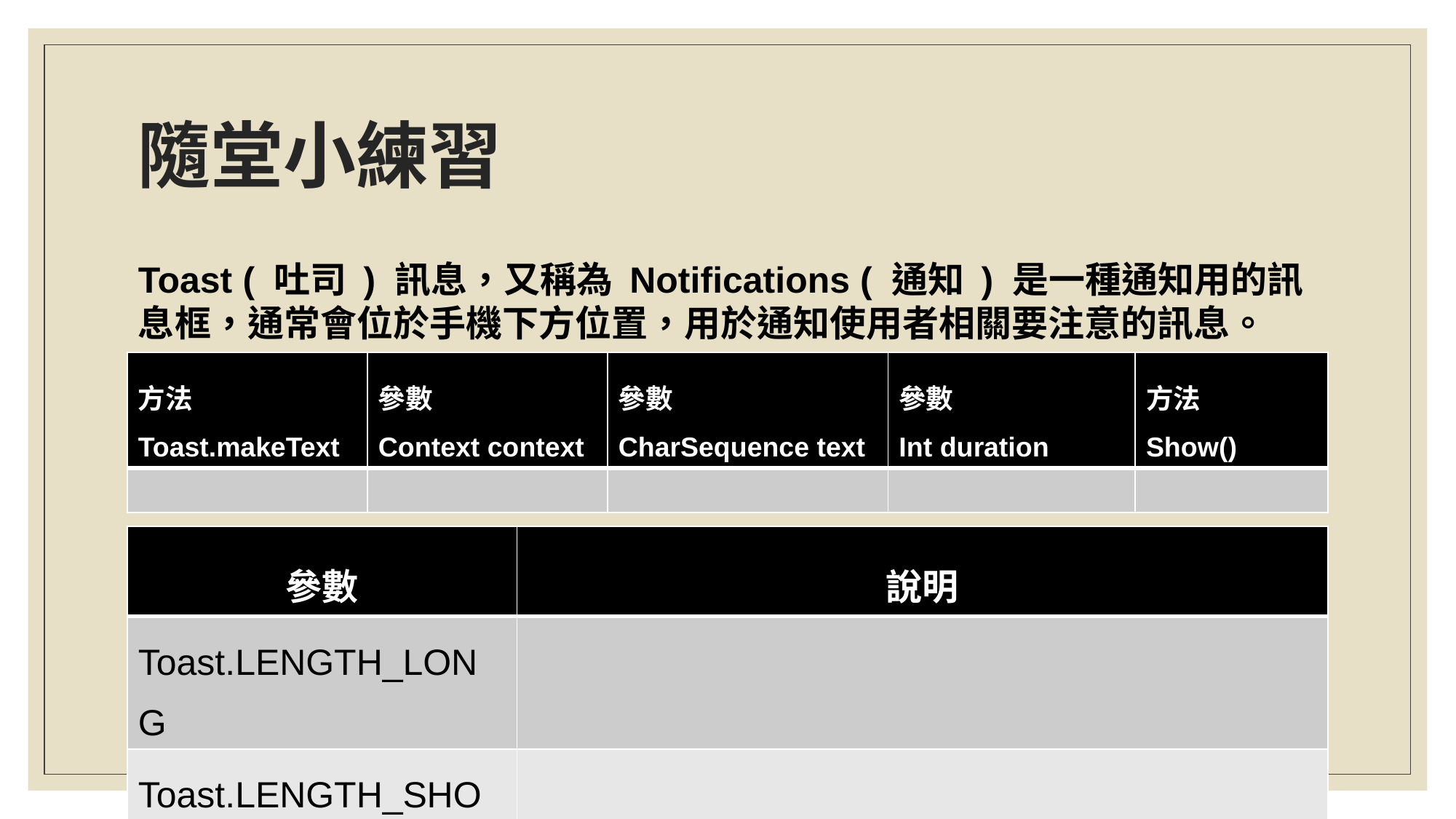

# 隨堂小練習
Toast ( 吐司 ) 訊息，又稱為 Notifications ( 通知 ) 是一種通知用的訊息框，通常會位於手機下方位置，用於通知使用者相關要注意的訊息。

| 方法 Toast.makeText | 參數 Context context | 參數 CharSequence text | 參數 Int duration | 方法 Show() |
| --- | --- | --- | --- | --- |
|  |  |  |  |  |
| 參數 | 說明 |
| --- | --- |
| Toast.LENGTH\_LONG |  |
| Toast.LENGTH\_SHORT |  |